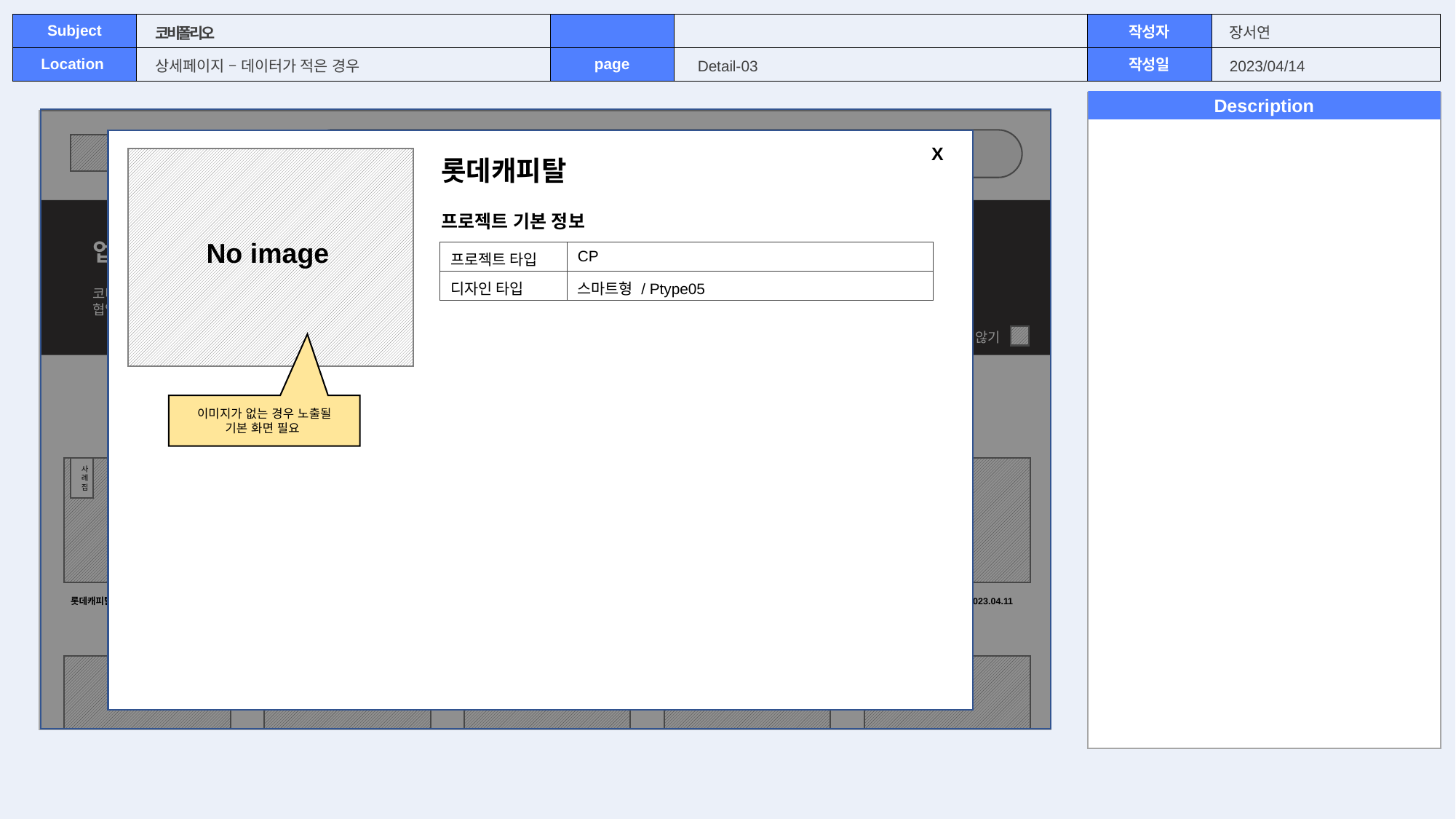

# 코비폴리오
상세페이지 – 데이터가 적은 경우
Detail-03
2023/04/14

       코비전의 프로젝트 검색

업무 환경을 고려한 맞춤형 협업 플랫폼
코비젼 그룹웨어는 고객의 업무 환경에 대한 철저한 분석을 바탕으로
협업을 위한 최상의 서비스를 제공합니다.
3일간 보지 않기

코비젼의 솔루션을 경험한 수많은 기업

롯데캐피탈
2023.04.11
사례집

롯데캐피탈
2023.04.11

롯데캐피탈
2023.04.11
사례집

롯데캐피탈
2023.04.11

롯데캐피탈
2023.04.11

X
롯데캐피탈

프로젝트 기본 정보
No image
| 프로젝트 타입 | CP |
| --- | --- |
| 디자인 타입 | 스마트형 / Ptype05 |
이미지가 없는 경우 노출될
기본 화면 필요